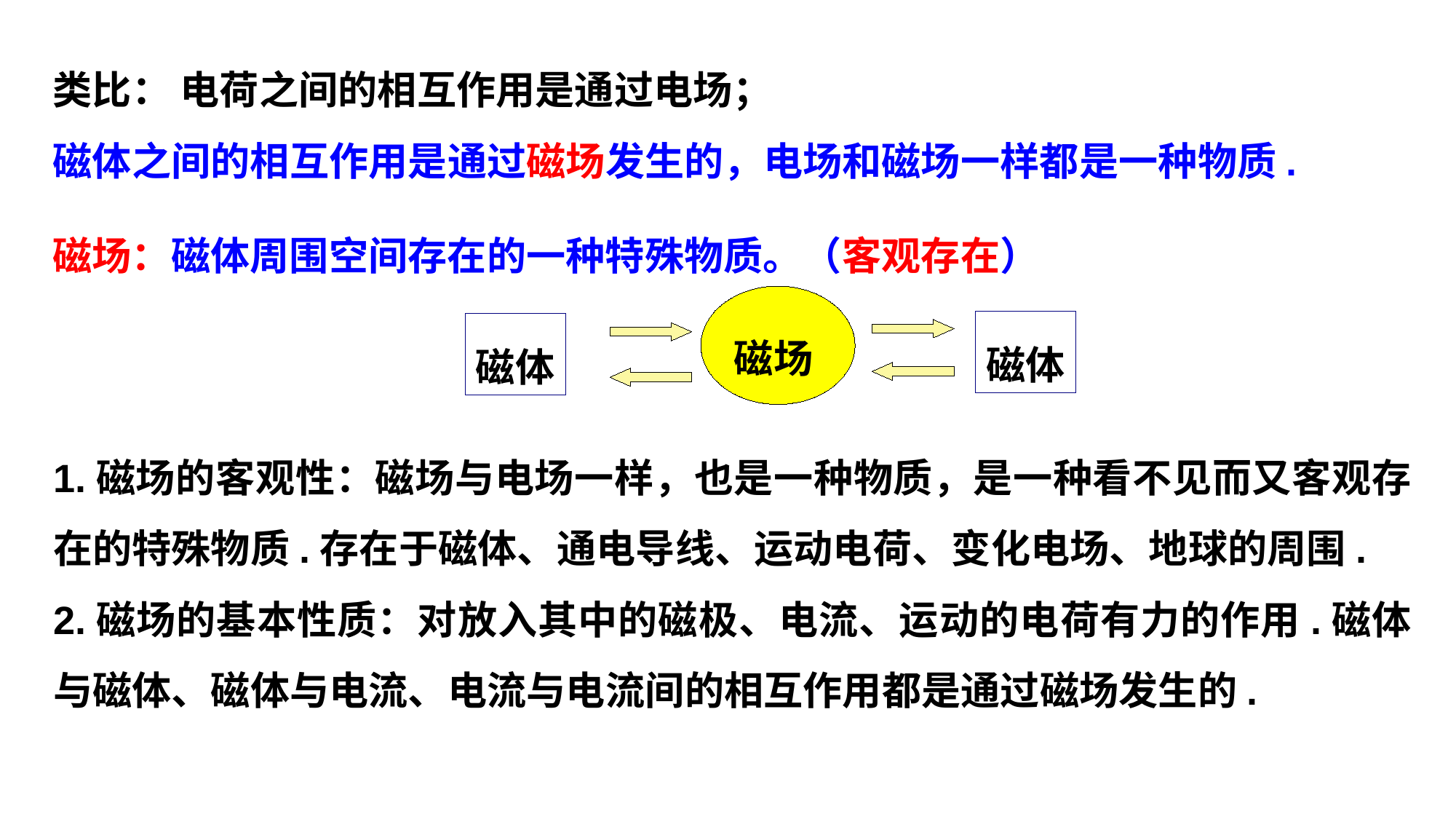

类比： 电荷之间的相互作用是通过电场；
磁体之间的相互作用是通过磁场发生的，电场和磁场一样都是一种物质.
磁场：磁体周围空间存在的一种特殊物质。（客观存在）
磁场
磁体
磁体

1.磁场的客观性：磁场与电场一样，也是一种物质，是一种看不见而又客观存在的特殊物质.存在于磁体、通电导线、运动电荷、变化电场、地球的周围.
2.磁场的基本性质：对放入其中的磁极、电流、运动的电荷有力的作用.磁体与磁体、磁体与电流、电流与电流间的相互作用都是通过磁场发生的.